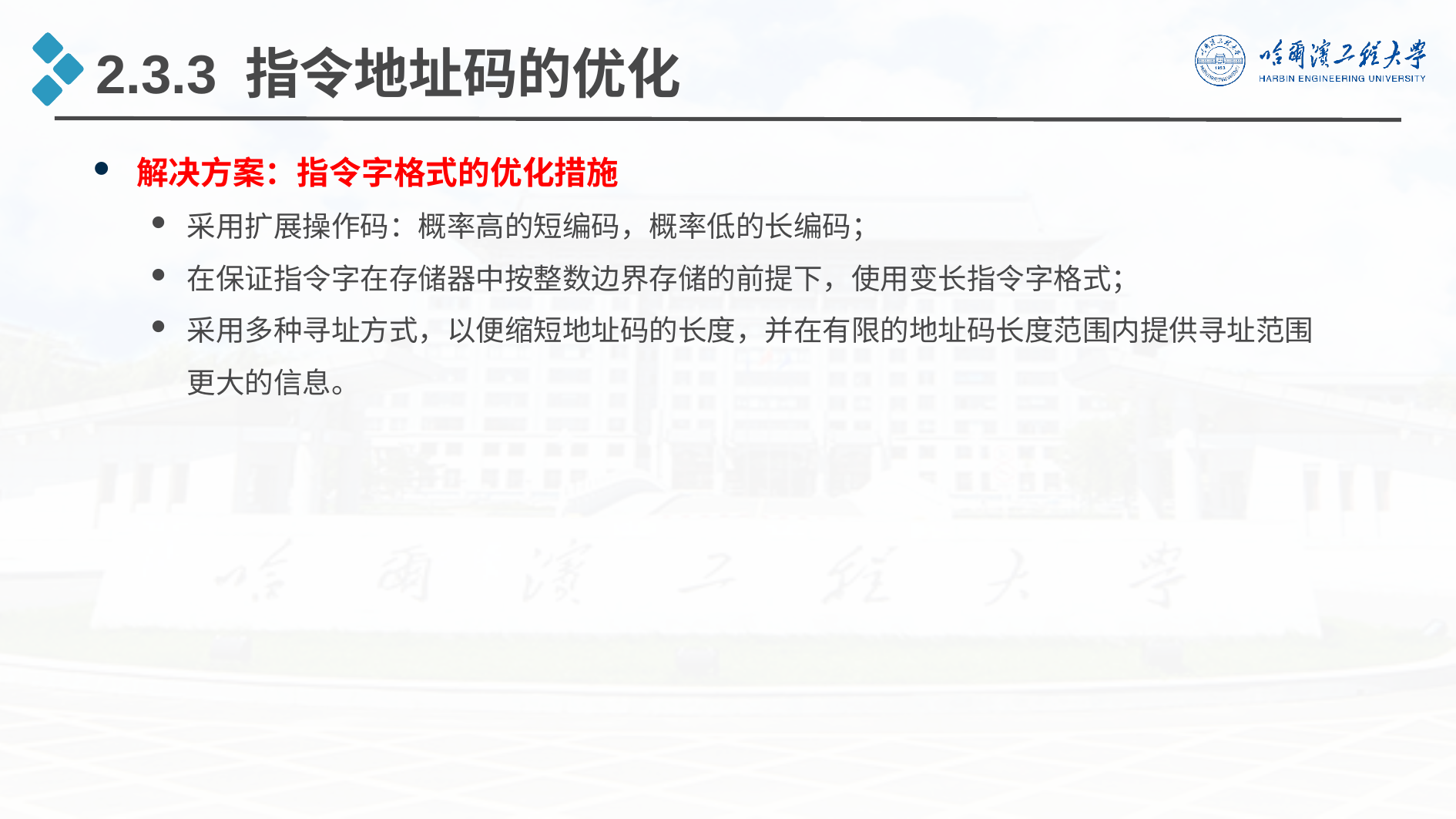

2.3.3 指令地址码的优化

解决方案：指令字格式的优化措施
采用扩展操作码：概率高的短编码，概率低的长编码；
在保证指令字在存储器中按整数边界存储的前提下，使用变长指令字格式；
采用多种寻址方式，以便缩短地址码的长度，并在有限的地址码长度范围内提供寻址范围更大的信息。